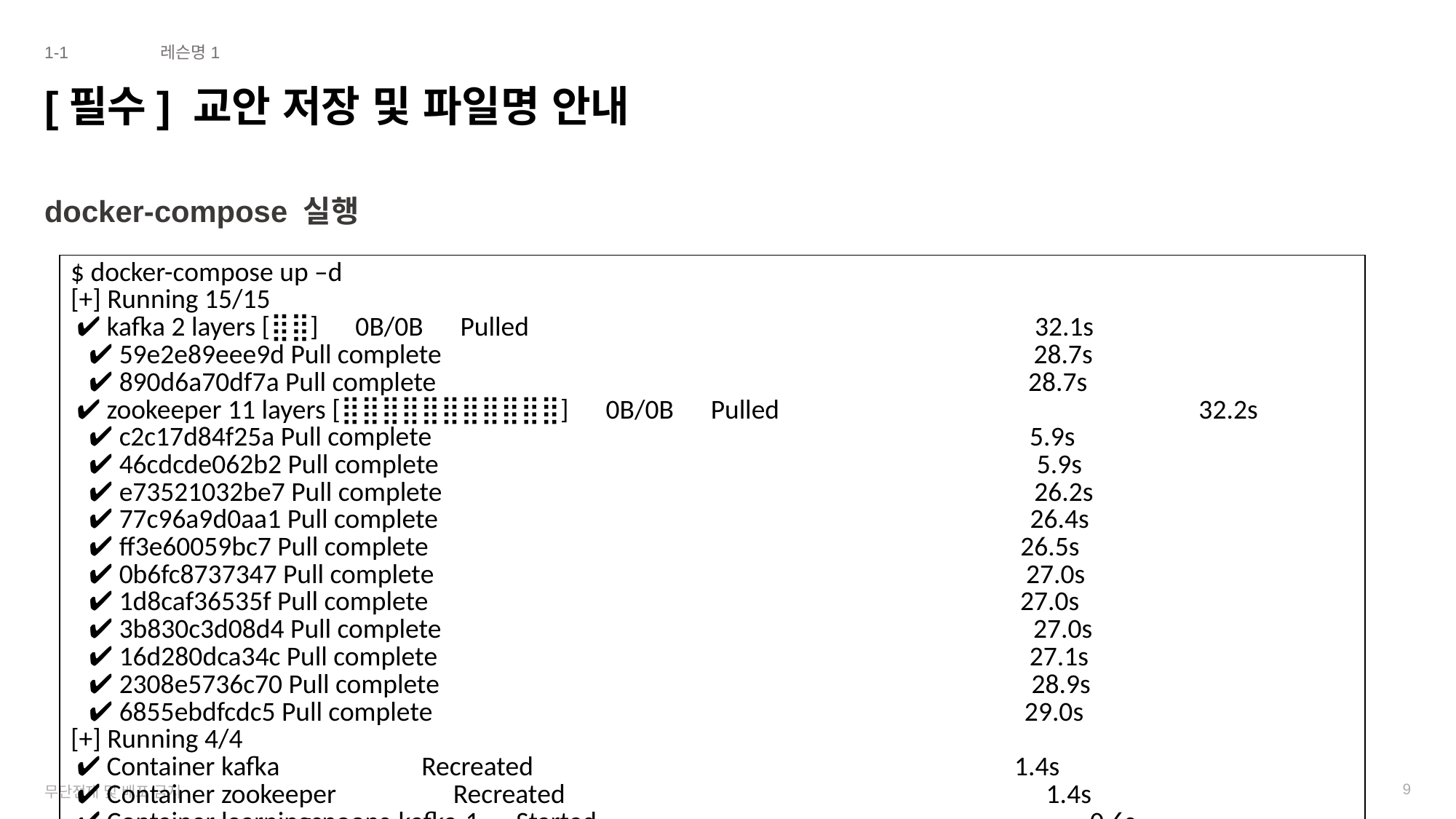

1-1
레슨명1
# [필수] 교안 저장 및 파일명 안내
docker-compose 실행
| $ docker-compose up –d [+] Running 15/15 ✔ kafka 2 layers [⣿⣿] 0B/0B Pulled 32.1s ✔ 59e2e89eee9d Pull complete 28.7s ✔ 890d6a70df7a Pull complete 28.7s ✔ zookeeper 11 layers [⣿⣿⣿⣿⣿⣿⣿⣿⣿⣿⣿] 0B/0B Pulled 32.2s ✔ c2c17d84f25a Pull complete 5.9s ✔ 46cdcde062b2 Pull complete 5.9s ✔ e73521032be7 Pull complete 26.2s ✔ 77c96a9d0aa1 Pull complete 26.4s ✔ ff3e60059bc7 Pull complete 26.5s ✔ 0b6fc8737347 Pull complete 27.0s ✔ 1d8caf36535f Pull complete 27.0s ✔ 3b830c3d08d4 Pull complete 27.0s ✔ 16d280dca34c Pull complete 27.1s ✔ 2308e5736c70 Pull complete 28.9s ✔ 6855ebdfcdc5 Pull complete 29.0s [+] Running 4/4 ✔ Container kafka Recreated 1.4s ✔ Container zookeeper Recreated 1.4s ✔ Container learningspoons-kafka-1 Started 0.6s ✔ Container learningspoons-zookeeper-1 Started 0.6s |
| --- |
9